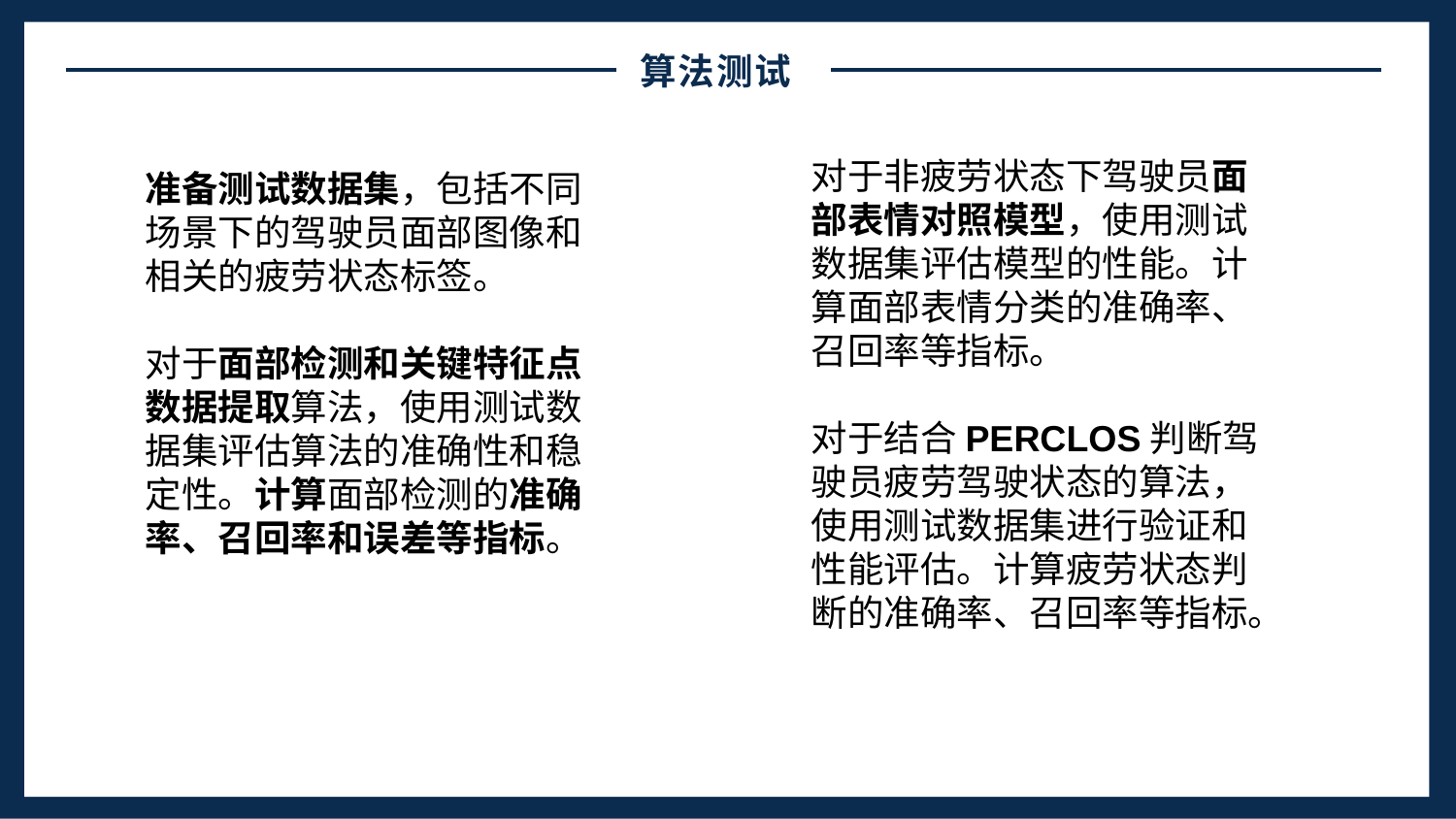

算法测试
对于非疲劳状态下驾驶员面部表情对照模型，使用测试数据集评估模型的性能。计算面部表情分类的准确率、召回率等指标。

对于结合PERCLOS判断驾驶员疲劳驾驶状态的算法，使用测试数据集进行验证和性能评估。计算疲劳状态判断的准确率、召回率等指标。
准备测试数据集，包括不同场景下的驾驶员面部图像和相关的疲劳状态标签。

对于面部检测和关键特征点数据提取算法，使用测试数据集评估算法的准确性和稳定性。计算面部检测的准确率、召回率和误差等指标。